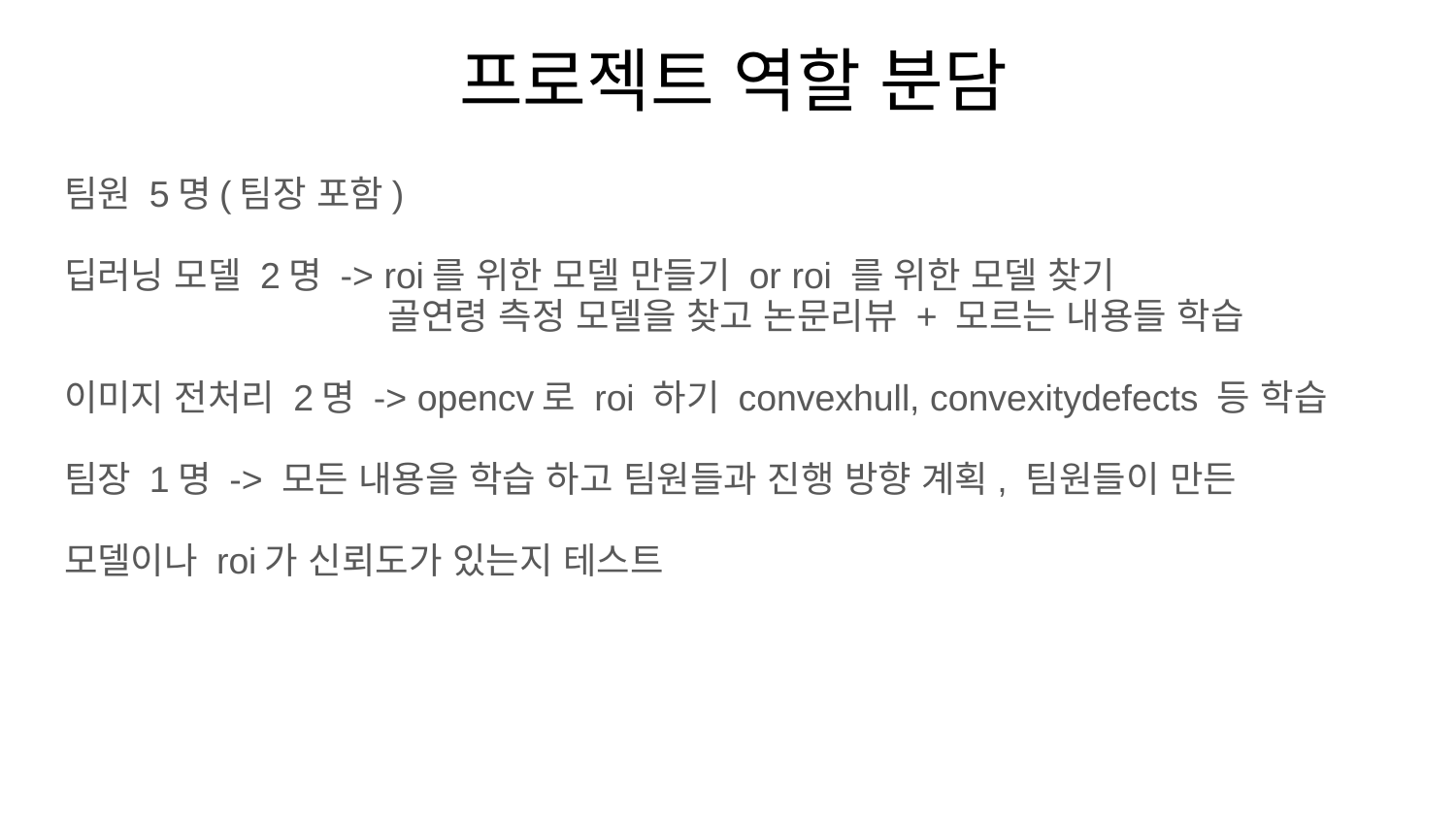

# 프로젝트 역할 분담
팀원 5명(팀장 포함)

딥러닝 모델 2명 -> roi를 위한 모델 만들기 or roi 를 위한 모델 찾기
                               골연령 측정 모델을 찾고 논문리뷰 + 모르는 내용들 학습

이미지 전처리 2명 -> opencv로 roi 하기 convexhull, convexitydefects 등 학습

팀장 1명 -> 모든 내용을 학습 하고 팀원들과 진행 방향 계획, 팀원들이 만든

모델이나 roi가 신뢰도가 있는지 테스트